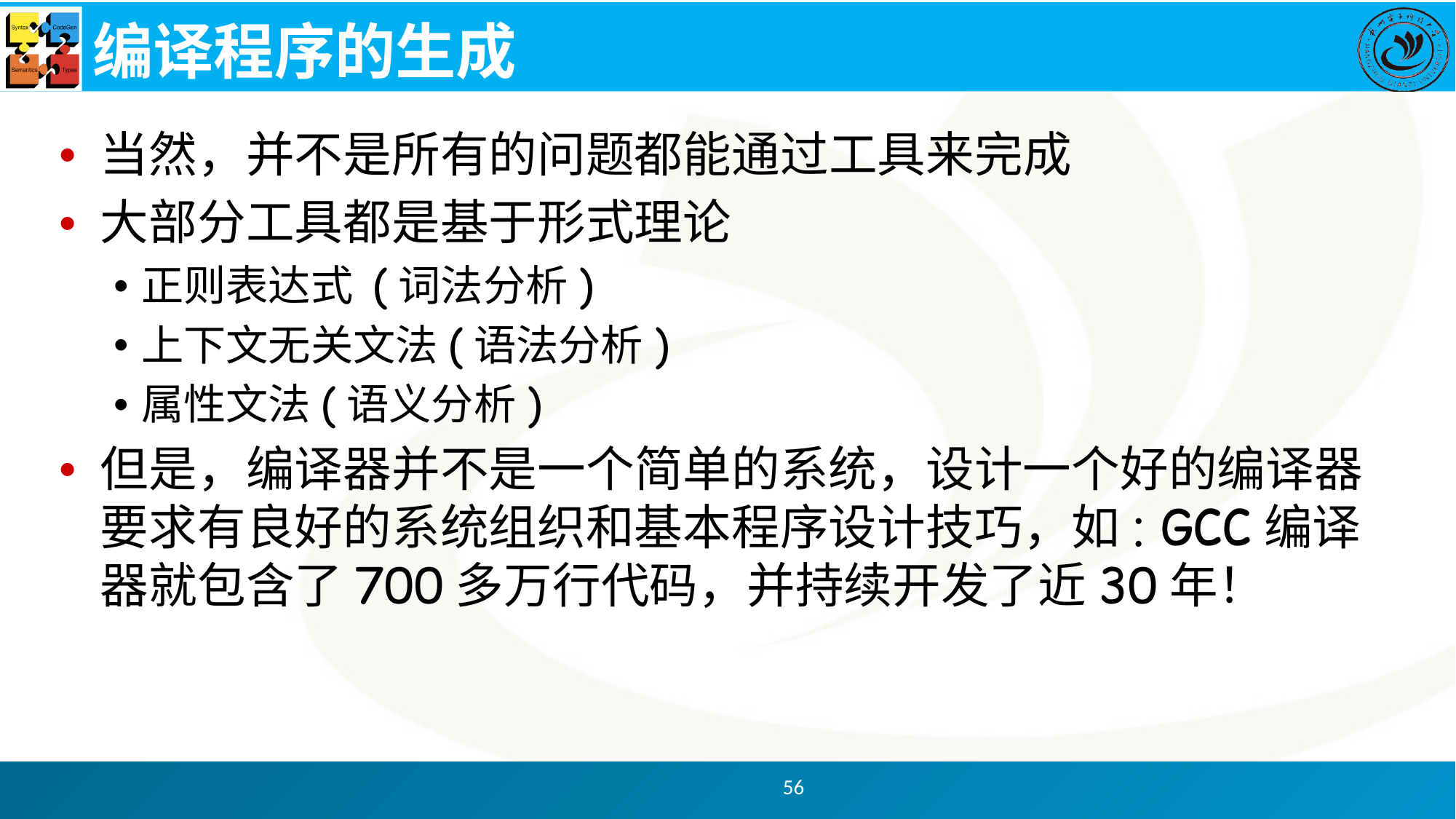

# 编译程序的生成
当然，并不是所有的问题都能通过工具来完成
大部分工具都是基于形式理论
正则表达式 (词法分析)
上下文无关文法(语法分析)
属性文法(语义分析)
但是，编译器并不是一个简单的系统，设计一个好的编译器要求有良好的系统组织和基本程序设计技巧，如: GCC编译器就包含了700多万行代码，并持续开发了近30年！
56